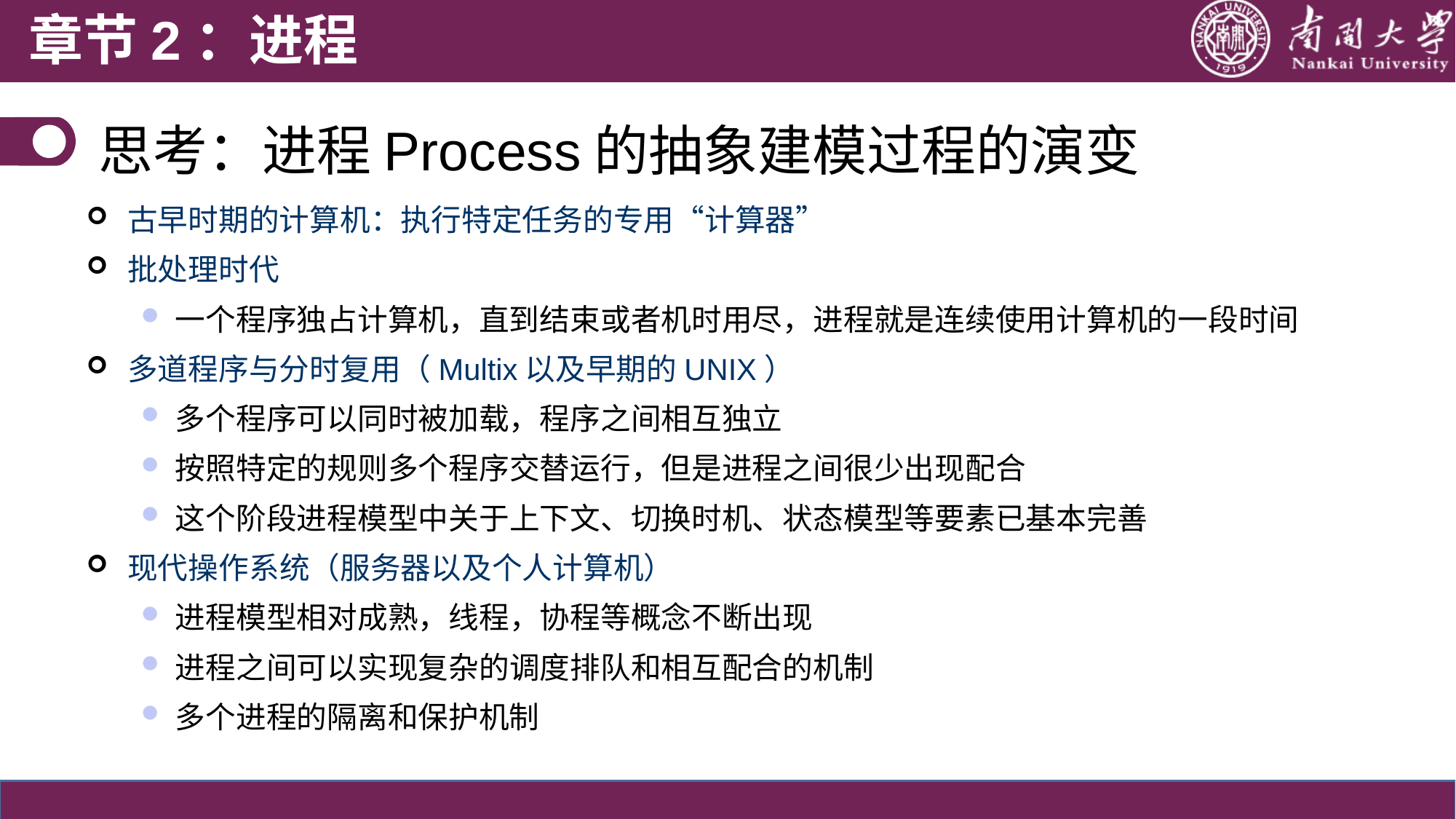

章节2：进程
思考：进程Process的抽象建模过程的演变

古早时期的计算机：执行特定任务的专用“计算器”
批处理时代
一个程序独占计算机，直到结束或者机时用尽，进程就是连续使用计算机的一段时间
多道程序与分时复用（Multix以及早期的UNIX）
多个程序可以同时被加载，程序之间相互独立
按照特定的规则多个程序交替运行，但是进程之间很少出现配合
这个阶段进程模型中关于上下文、切换时机、状态模型等要素已基本完善
现代操作系统（服务器以及个人计算机）
进程模型相对成熟，线程，协程等概念不断出现
进程之间可以实现复杂的调度排队和相互配合的机制
多个进程的隔离和保护机制